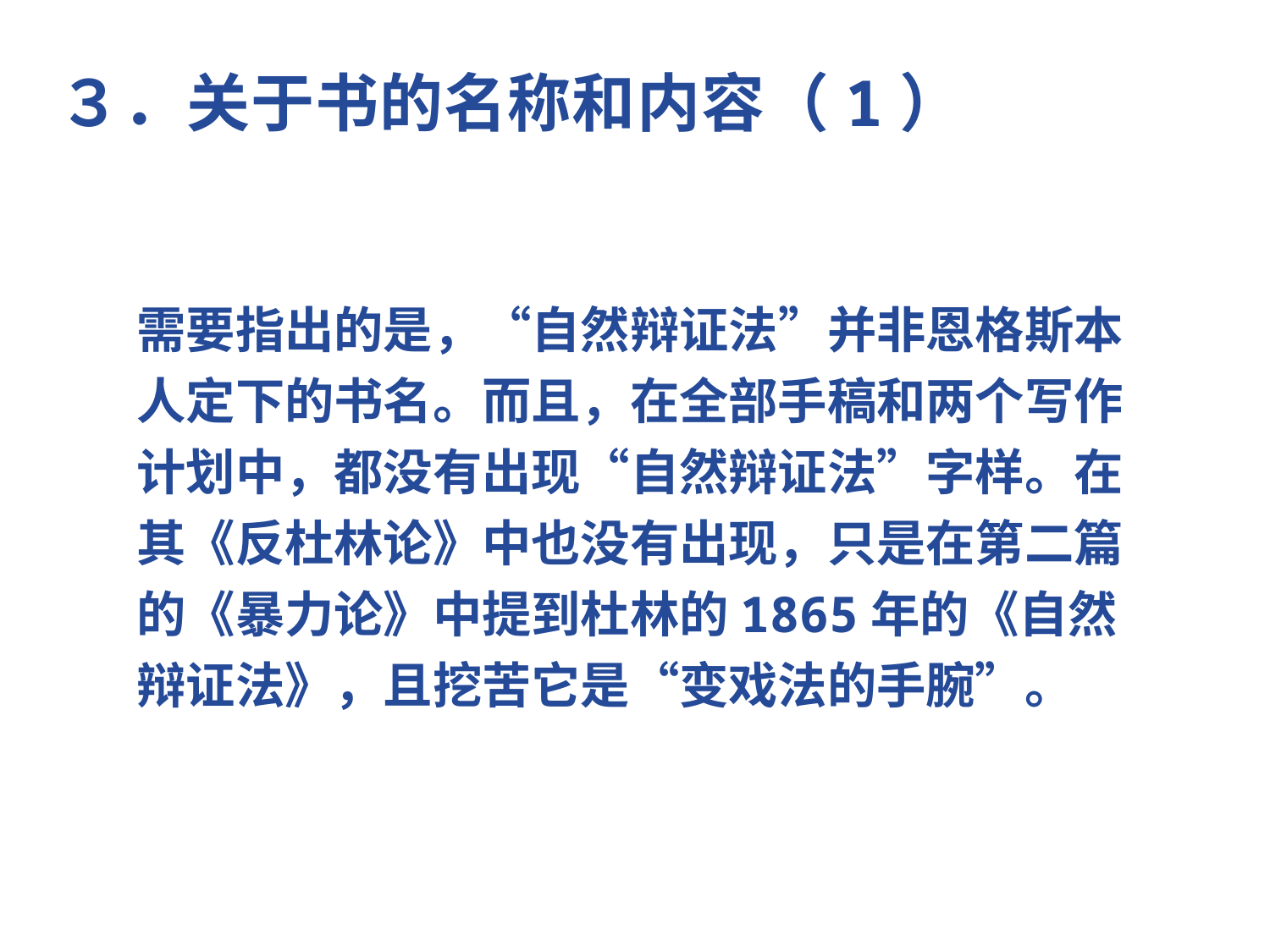

# ３．关于书的名称和内容（1）
需要指出的是，“自然辩证法”并非恩格斯本人定下的书名。而且，在全部手稿和两个写作计划中，都没有出现“自然辩证法”字样。在其《反杜林论》中也没有出现，只是在第二篇的《暴力论》中提到杜林的1865年的《自然辩证法》，且挖苦它是“变戏法的手腕”。